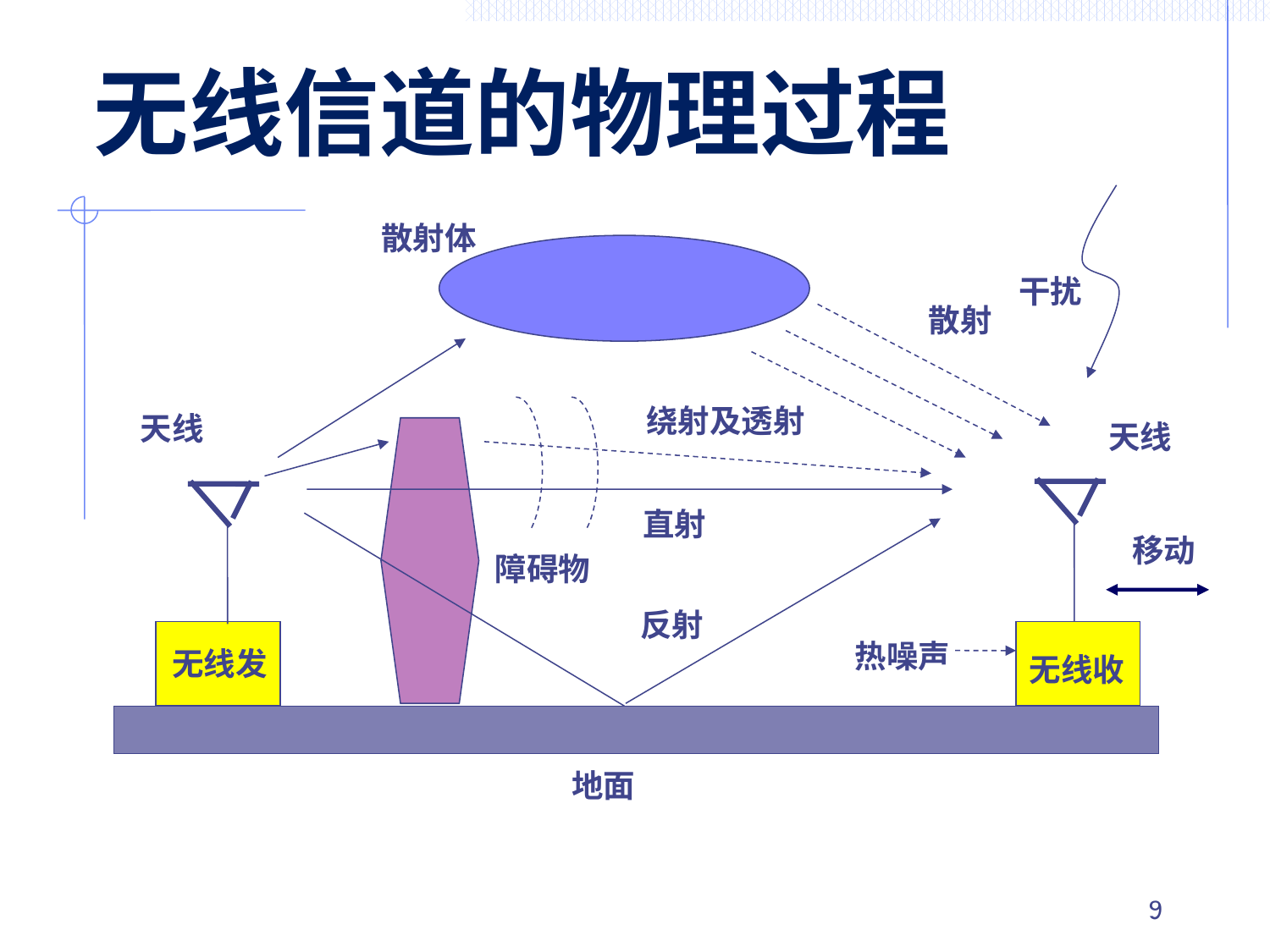

# 无线信道的物理过程

散射体

干扰
散射

绕射及透射

天线
天线

直射

移动
障碍物

反射

热噪声
无线发
无线收

地面
9